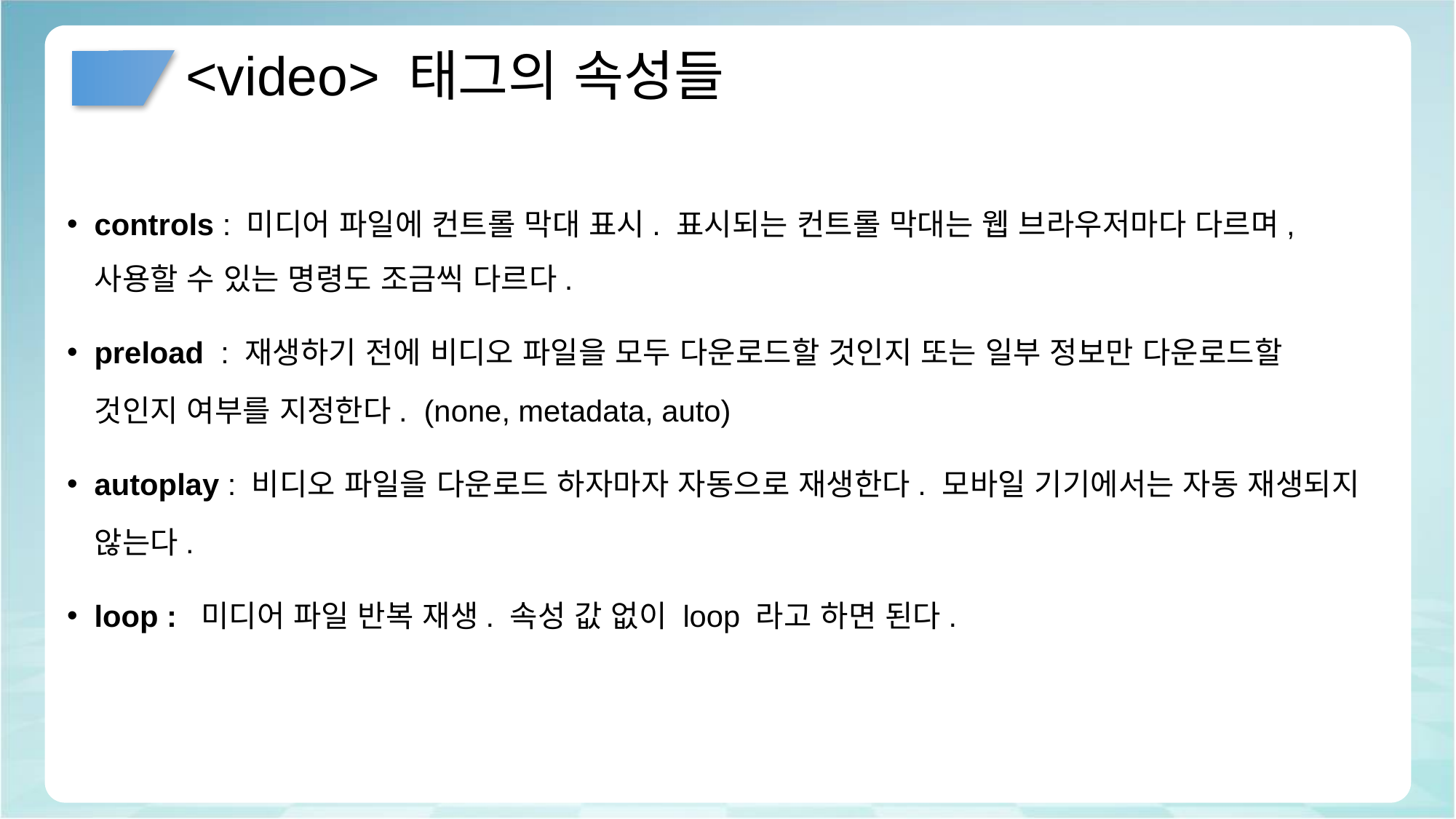

# <video> 태그의 속성들
controls : 미디어 파일에 컨트롤 막대 표시. 표시되는 컨트롤 막대는 웹 브라우저마다 다르며, 사용할 수 있는 명령도 조금씩 다르다.
preload  : 재생하기 전에 비디오 파일을 모두 다운로드할 것인지 또는 일부 정보만 다운로드할 것인지 여부를 지정한다.  (none, metadata, auto)
autoplay : 비디오 파일을 다운로드 하자마자 자동으로 재생한다. 모바일 기기에서는 자동 재생되지 않는다.
loop :  미디어 파일 반복 재생. 속성 값 없이 loop 라고 하면 된다.